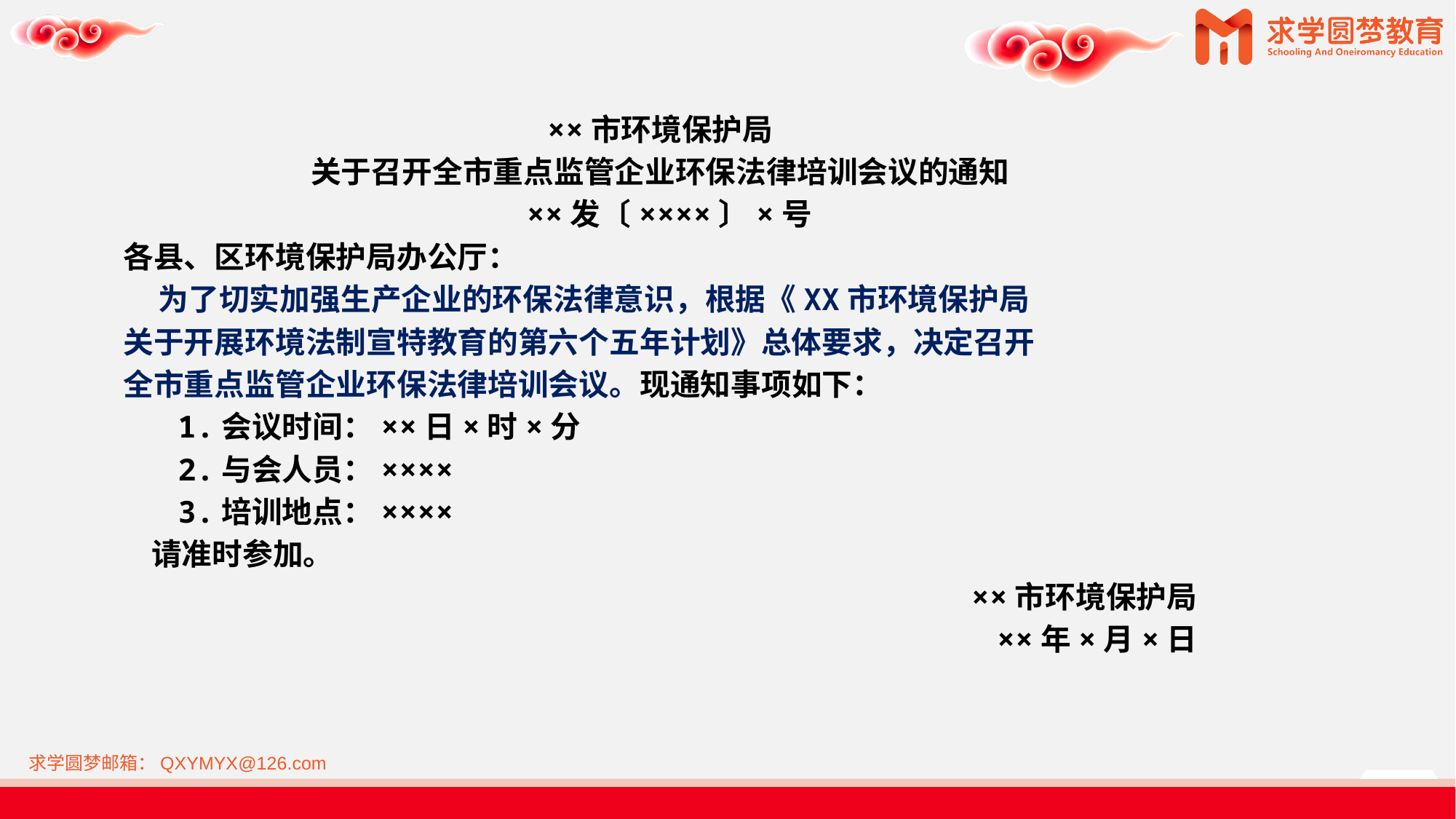

××市环境保护局
关于召开全市重点监管企业环保法律培训会议的通知
 ××发〔××××〕×号
各县、区环境保护局办公厅：
    为了切实加强生产企业的环保法律意识，根据《XX市环境保护局
关于开展环境法制宣特教育的第六个五年计划》总体要求，决定召开
全市重点监管企业环保法律培训会议。现通知事项如下：
   1.会议时间：××日×时×分
   2.与会人员：××××
   3.培训地点：××××
   请准时参加。
××市环境保护局
××年×月×日